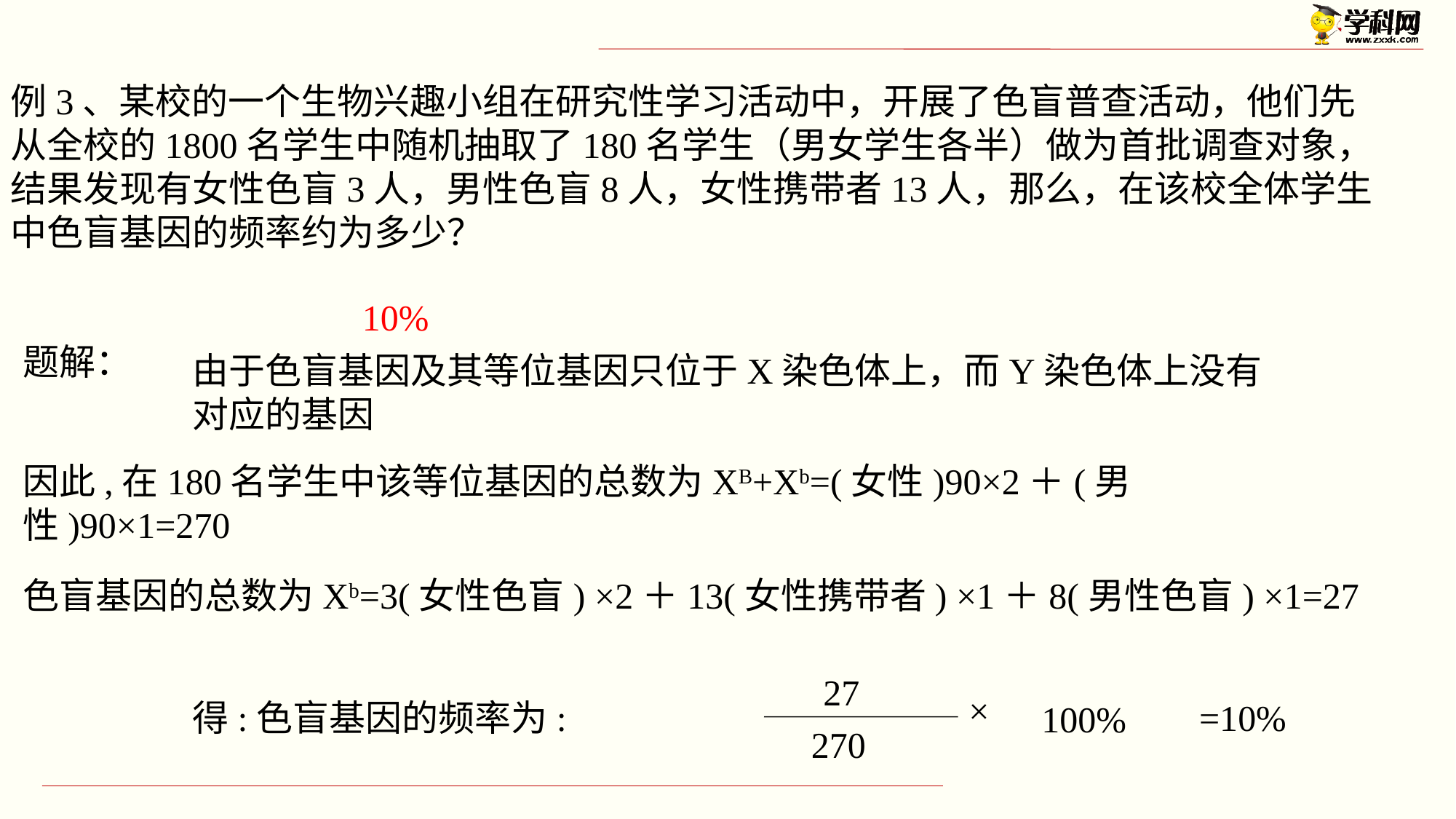

例3、某校的一个生物兴趣小组在研究性学习活动中，开展了色盲普查活动，他们先从全校的1800名学生中随机抽取了180名学生（男女学生各半）做为首批调查对象，结果发现有女性色盲3人，男性色盲8人，女性携带者13人，那么，在该校全体学生中色盲基因的频率约为多少？
10%
题解：
由于色盲基因及其等位基因只位于X染色体上，而Y染色体上没有对应的基因
因此,在180名学生中该等位基因的总数为XB+Xb=(女性)90×2＋(男性)90×1=270
色盲基因的总数为Xb=3(女性色盲) ×2＋13(女性携带者) ×1＋8(男性色盲) ×1=27
27

270
×
得:色盲基因的频率为:
=10%
100%